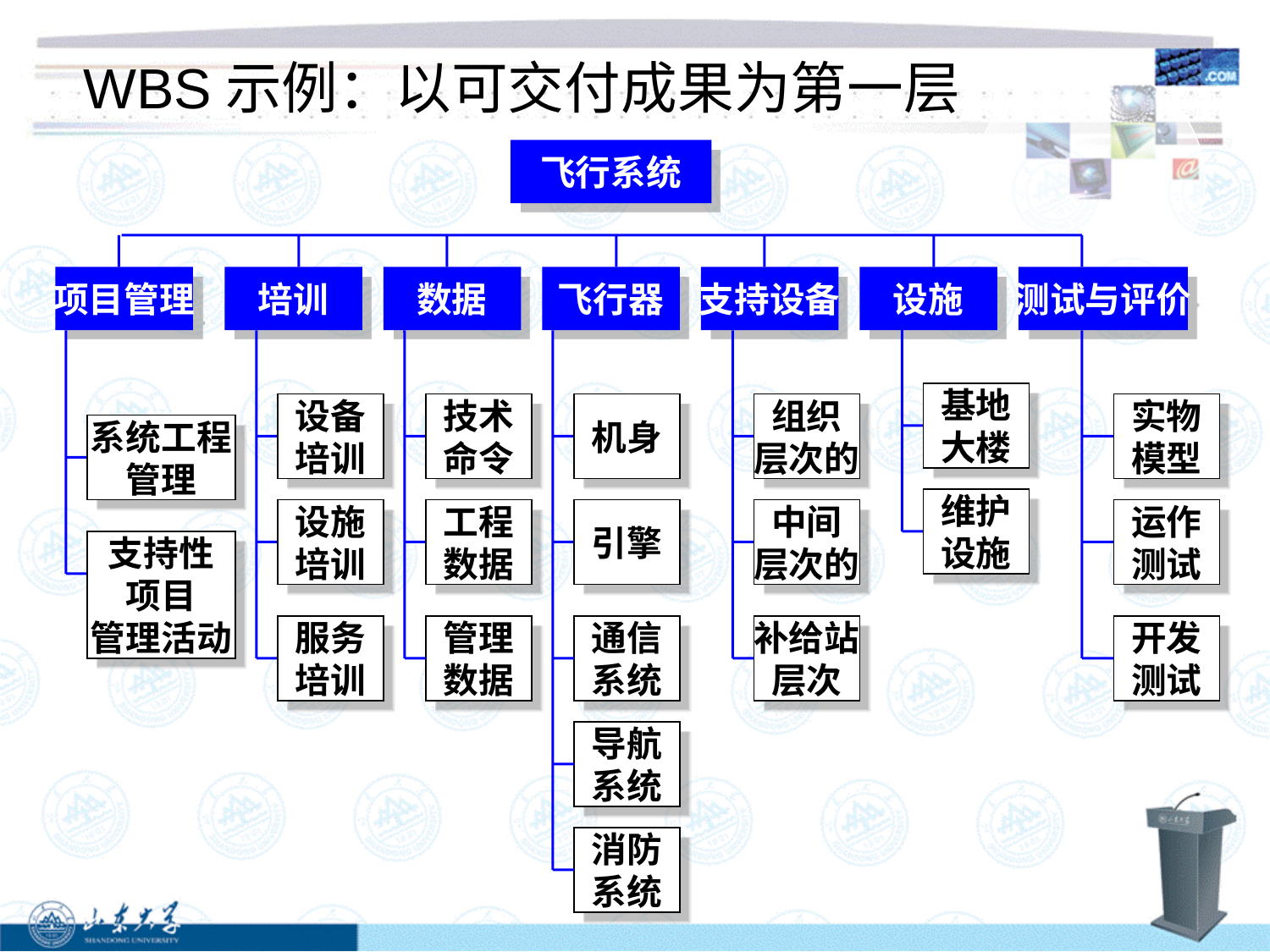

# WBS示例：以可交付成果为第一层
飞行系统

项目管理
培训
数据
飞行器
支持设备
设施
测试与评价

基地
大楼
设备
培训
技术
命令
机身
组织
层次的
实物
模型
系统工程
管理

维护
设施
设施
培训
工程
数据
引擎
中间
层次的
运作
测试
支持性
项目
管理活动

服务
培训
管理
数据
通信
系统
补给站
层次
开发
测试

导航
系统

消防
系统